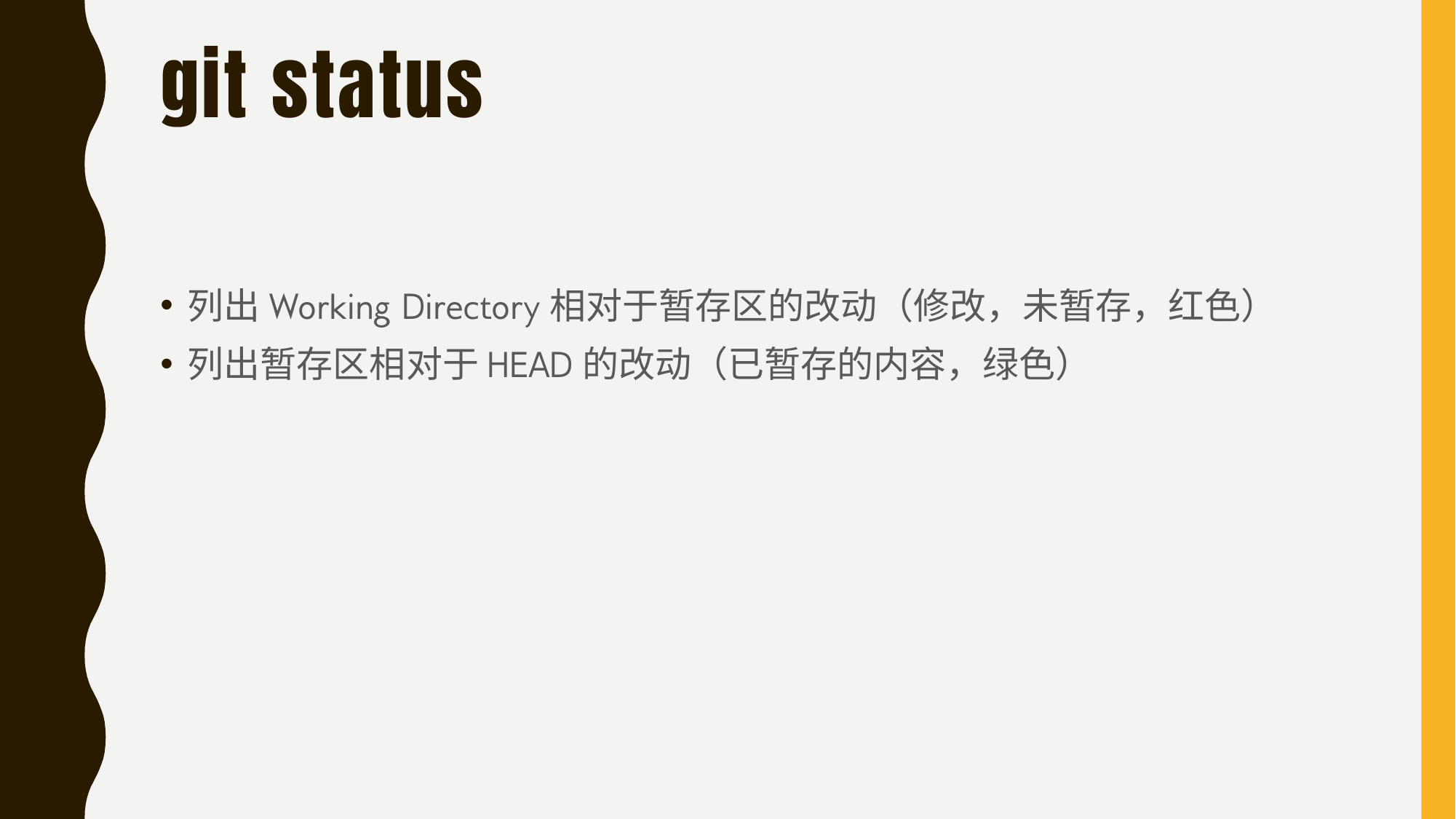

# git status
列出Working Directory相对于暂存区的改动（修改，未暂存，红色）
列出暂存区相对于HEAD的改动（已暂存的内容，绿色）